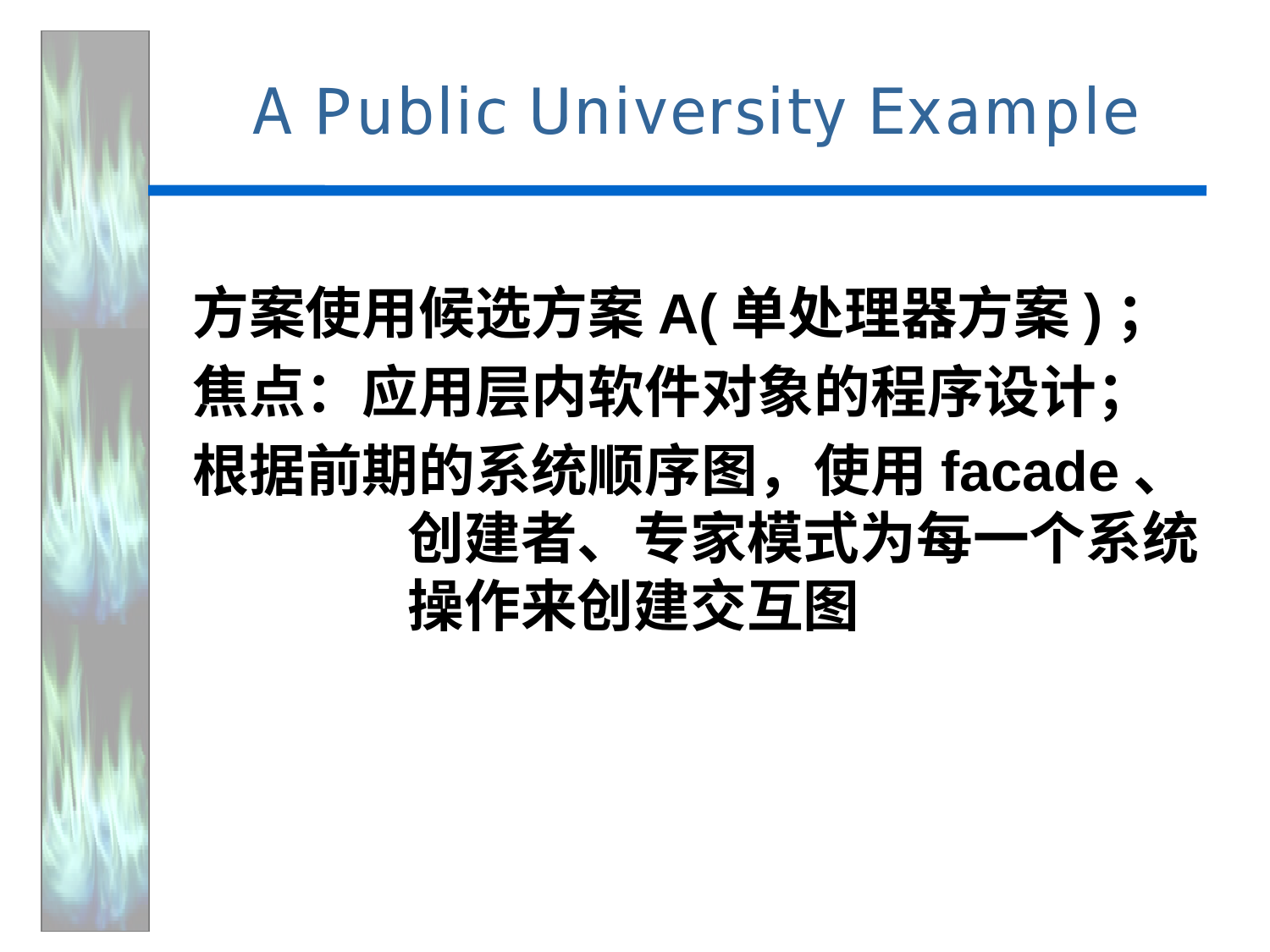

# A Public University Example
方案使用候选方案A(单处理器方案)；
焦点：应用层内软件对象的程序设计；
根据前期的系统顺序图，使用facade、创建者、专家模式为每一个系统操作来创建交互图